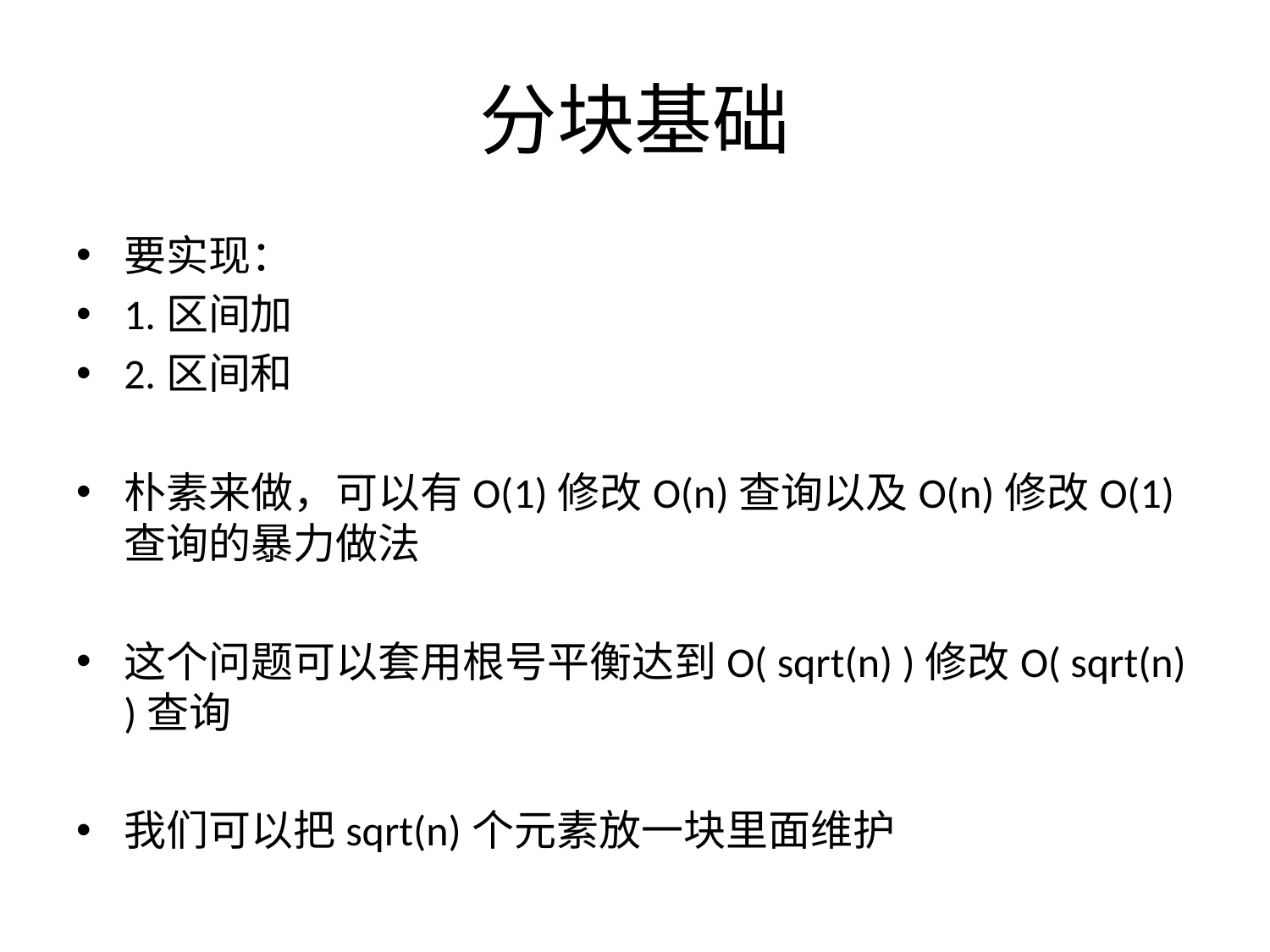

# 分块基础
要实现：
1.区间加
2.区间和

朴素来做，可以有O(1)修改O(n)查询以及O(n)修改O(1)查询的暴力做法

这个问题可以套用根号平衡达到O( sqrt(n) )修改O( sqrt(n) )查询

我们可以把sqrt(n)个元素放一块里面维护